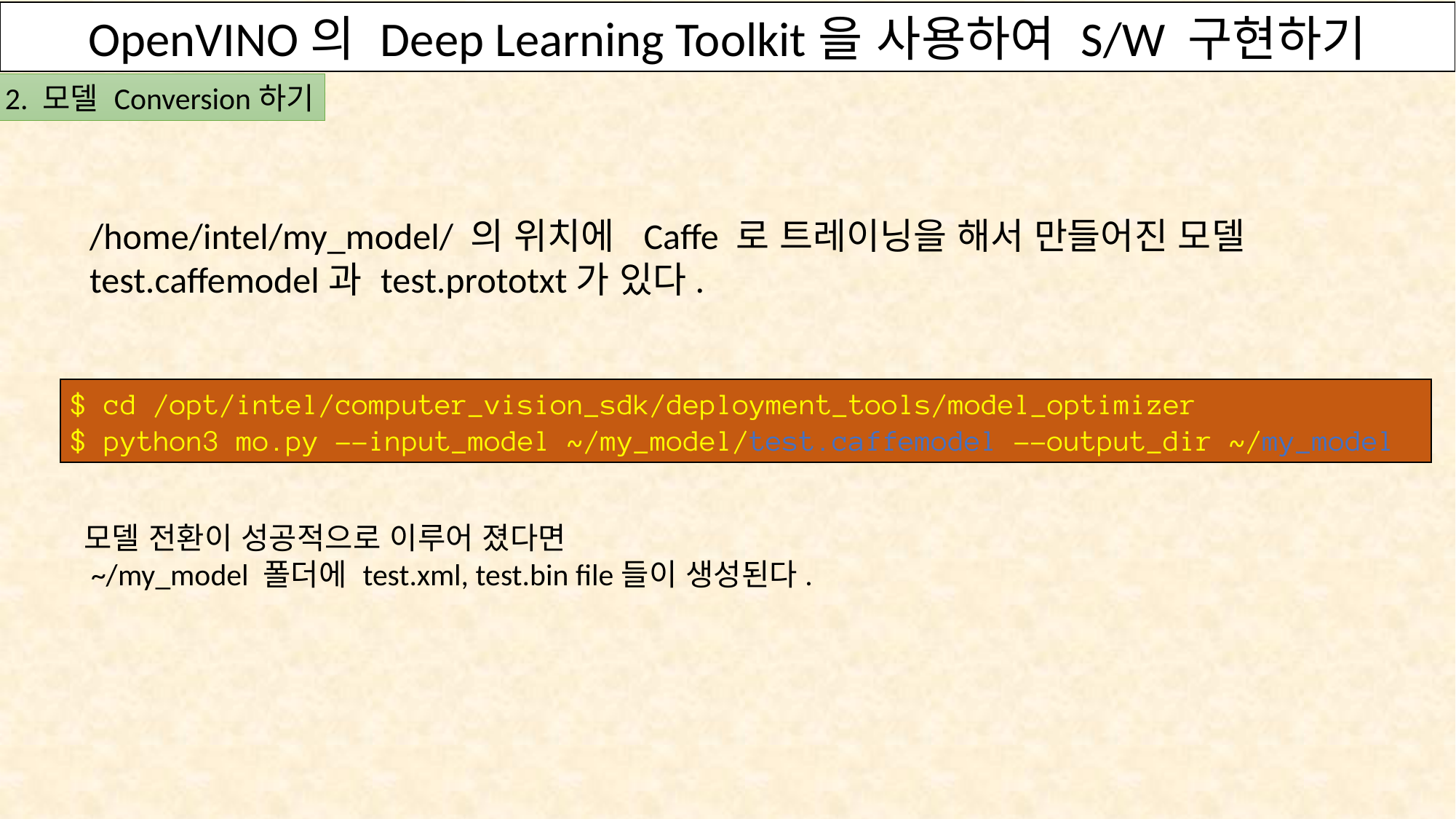

OpenVINO의 Deep Learning Toolkit을 사용하여 S/W 구현하기
OpenVINO의 Deep Learning Toolkit을 사용하여 S/W 구현하기
2. 모델 Conversion하기
1. 모델 Conversion하기
/home/intel/my_model/ 의 위치에  Caffe 로 트레이닝을 해서 만들어진 모델 test.caffemodel과 test.prototxt가 있다.
$ cd /opt/intel/computer_vision_sdk/deployment_tools/model_optimizer
$ python3 mo.py --input_model ~/my_model/test.caffemodel --output_dir ~/my_model
모델 전환이 성공적으로 이루어 졌다면
 ~/my_model 폴더에 test.xml, test.bin file들이 생성된다.